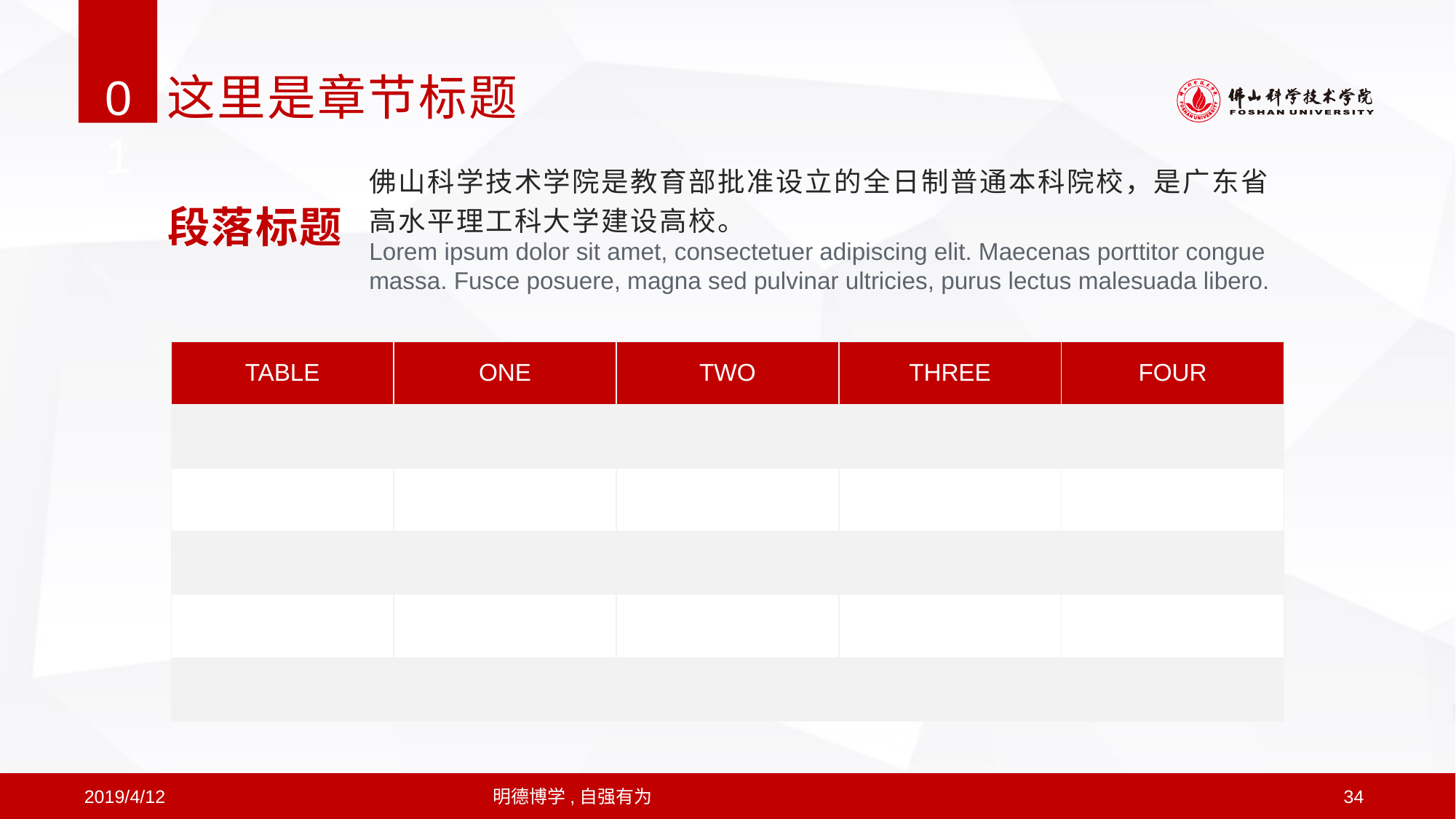

01
这里是章节标题
佛山科学技术学院是教育部批准设立的全日制普通本科院校，是广东省高水平理工科大学建设高校。
段落标题
Lorem ipsum dolor sit amet, consectetuer adipiscing elit. Maecenas porttitor congue massa. Fusce posuere, magna sed pulvinar ultricies, purus lectus malesuada libero.
| TABLE | ONE | TWO | THREE | FOUR |
| --- | --- | --- | --- | --- |
|  |  |  |  |  |
|  |  |  |  |  |
|  |  |  |  |  |
|  |  |  |  |  |
|  |  |  |  |  |
2019/4/12
明德博学,自强有为
34